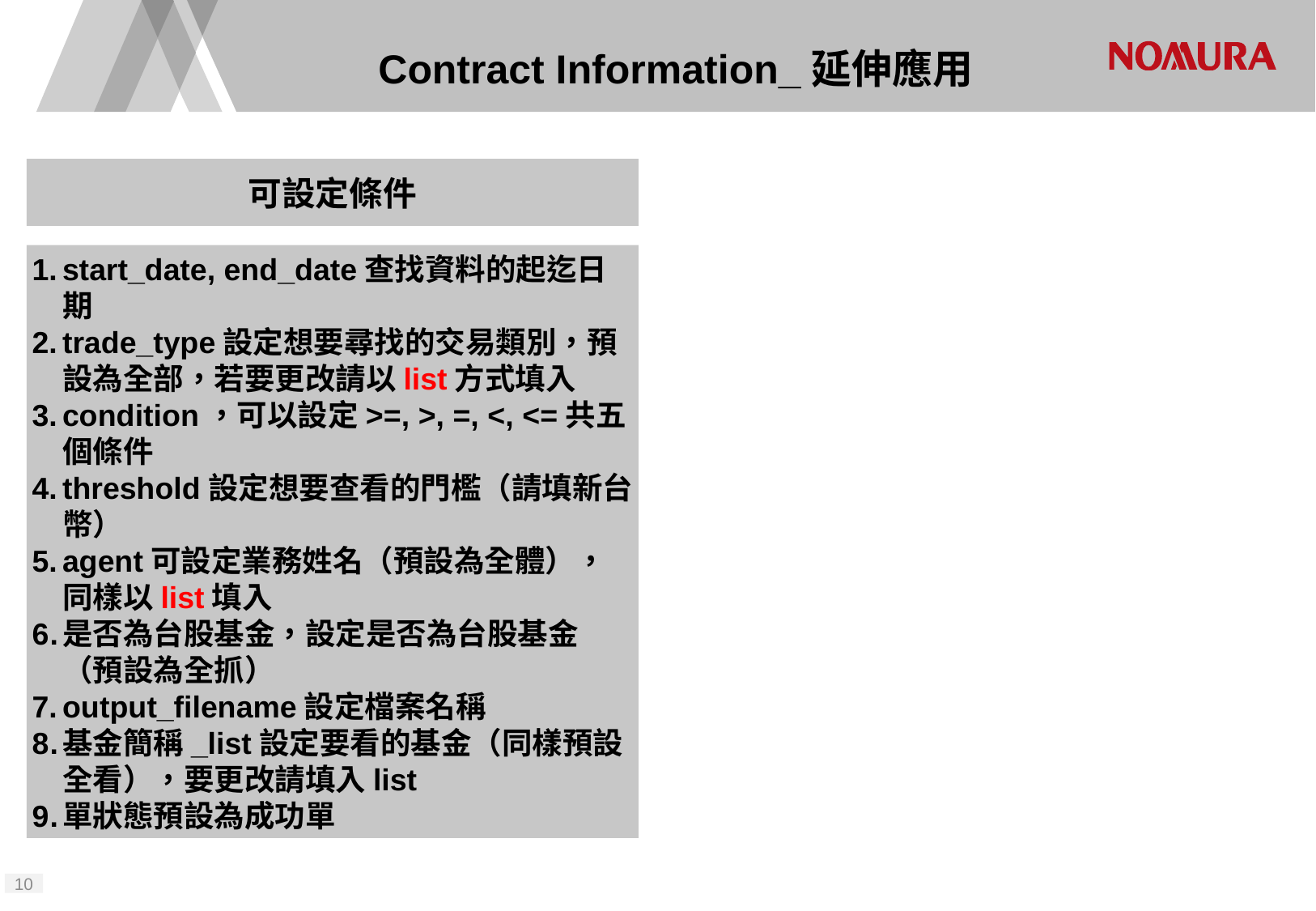

# Contract Information_延伸應用
可設定條件
start_date, end_date查找資料的起迄日期
trade_type設定想要尋找的交易類別，預設為全部，若要更改請以list方式填入
condition，可以設定>=, >, =, <, <=共五個條件
threshold設定想要查看的門檻（請填新台幣）
agent可設定業務姓名（預設為全體），同樣以list填入
是否為台股基金，設定是否為台股基金（預設為全抓）
output_filename設定檔案名稱
基金簡稱_list設定要看的基金（同樣預設全看），要更改請填入list
單狀態預設為成功單
10